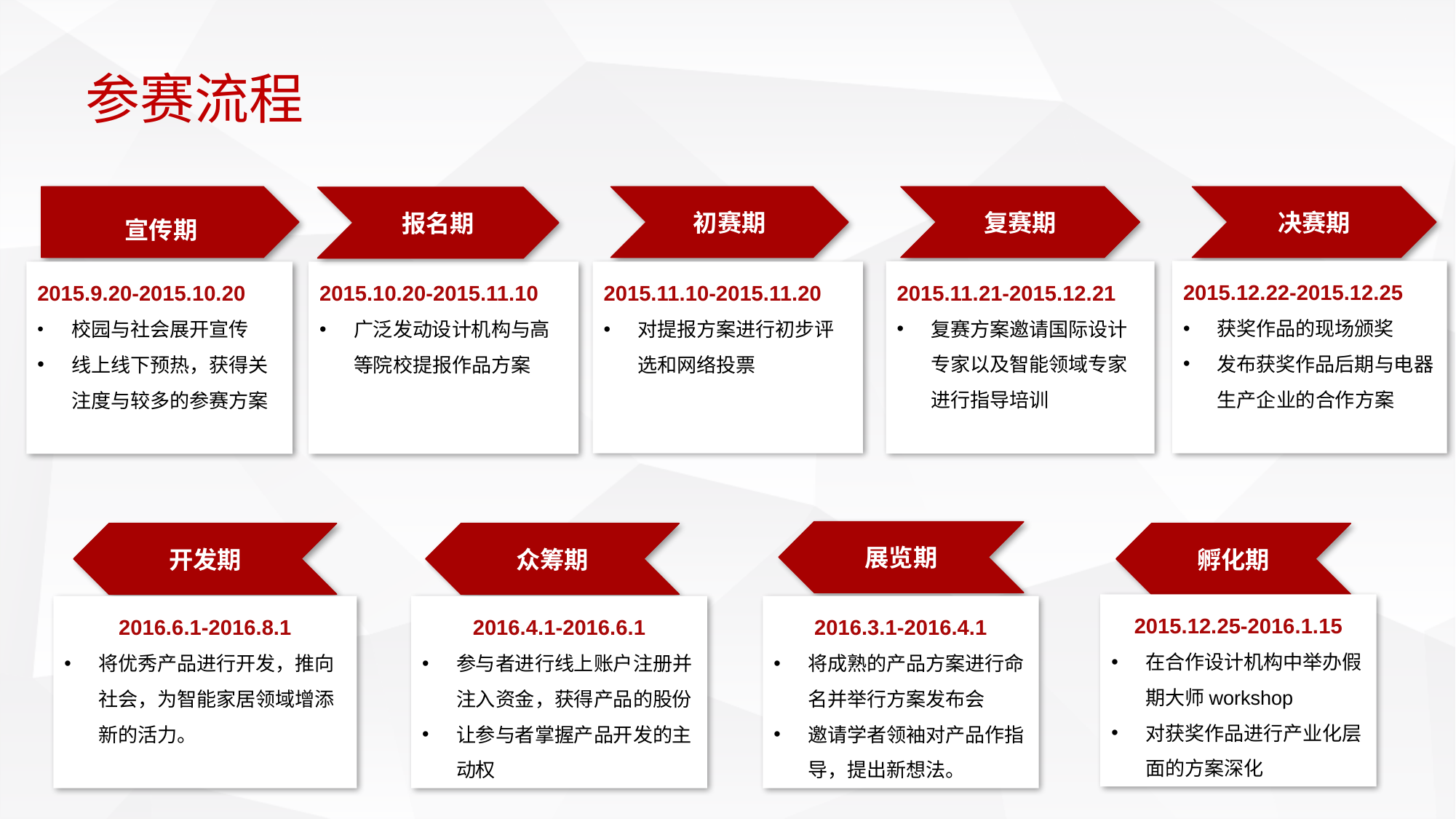

# 参赛流程
宣传期
初赛期
复赛期
决赛期
报名期
2015.12.22-2015.12.25
获奖作品的现场颁奖
发布获奖作品后期与电器生产企业的合作方案
2015.11.21-2015.12.21
复赛方案邀请国际设计专家以及智能领域专家进行指导培训
2015.11.10-2015.11.20
对提报方案进行初步评选和网络投票
2015.9.20-2015.10.20
校园与社会展开宣传
线上线下预热，获得关注度与较多的参赛方案

2015.10.20-2015.11.10
广泛发动设计机构与高等院校提报作品方案
展览期
开发期
众筹期
孵化期
2015.12.25-2016.1.15
在合作设计机构中举办假期大师workshop
对获奖作品进行产业化层面的方案深化
2016.6.1-2016.8.1
将优秀产品进行开发，推向社会，为智能家居领域增添新的活力。
2016.4.1-2016.6.1
参与者进行线上账户注册并注入资金，获得产品的股份
让参与者掌握产品开发的主动权
2016.3.1-2016.4.1
将成熟的产品方案进行命名并举行方案发布会
邀请学者领袖对产品作指导，提出新想法。